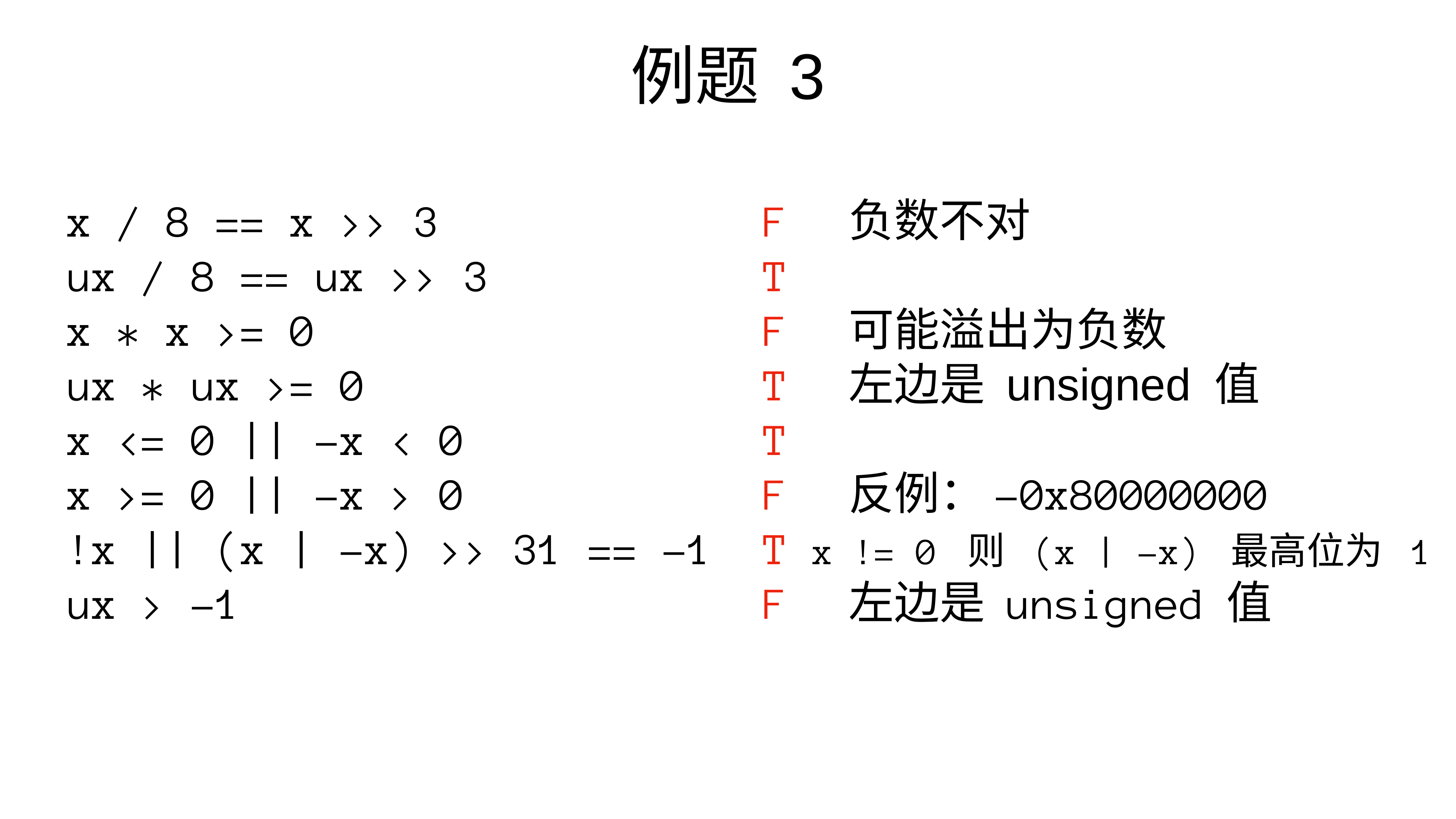

例题 3
x / 8 == x >> 3             F  负数不对
ux / 8 == ux >> 3           T
x * x >= 0                  F  可能溢出为负数
ux * ux >= 0                T  左边是 unsigned 值
x <= 0 || -x < 0            T
x >= 0 || -x > 0            F  反例：-0x80000000
!x || (x | -x) >> 31 == -1  T x != 0 则 (x | -x) 最高位为 1
ux > -1                     F  左边是 unsigned 值